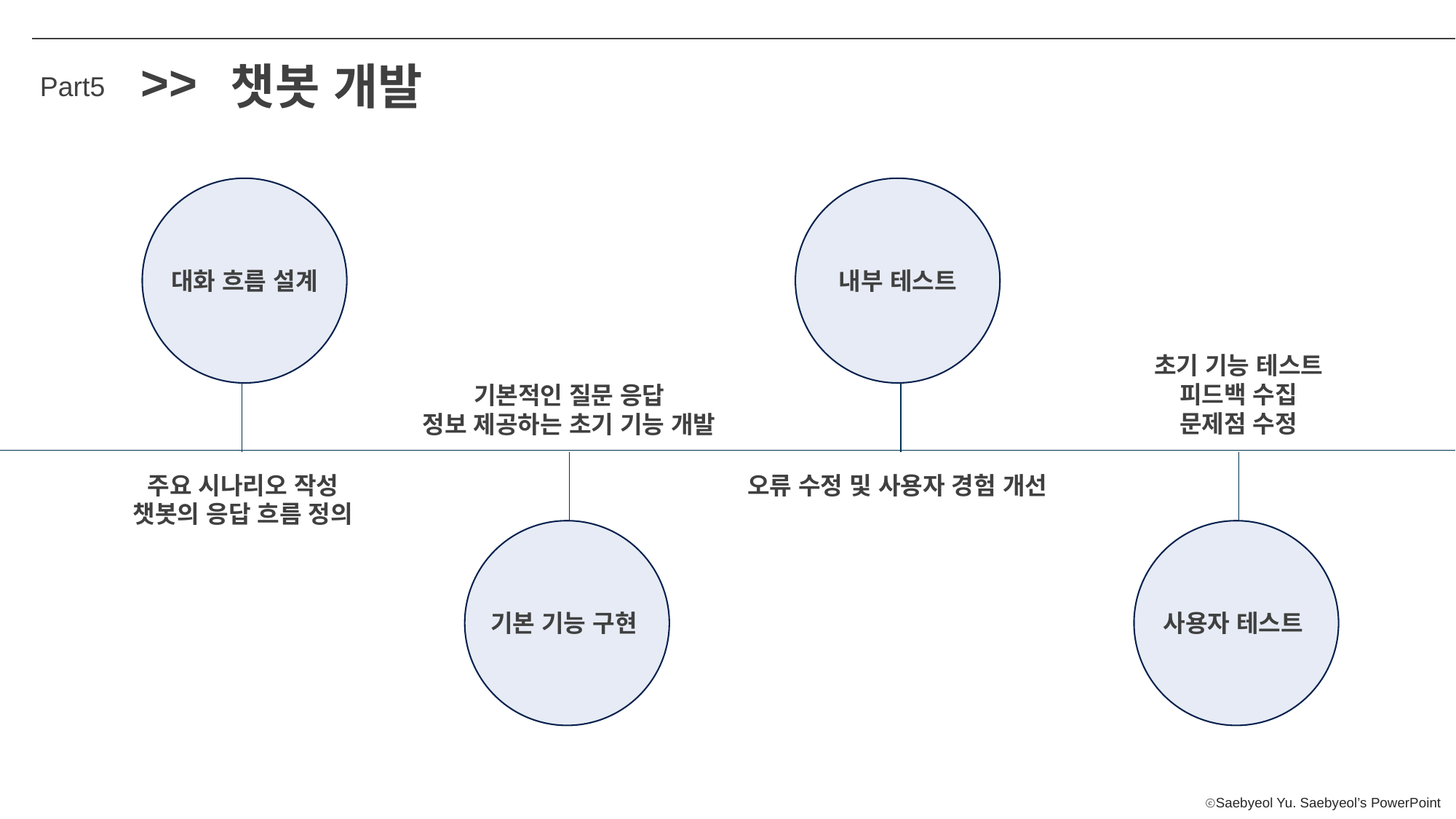

>>
챗봇 개발
Part5

대화 흐름 설계
내부 테스트
초기 기능 테스트
피드백 수집
문제점 수정
기본적인 질문 응답
정보 제공하는 초기 기능 개발
주요 시나리오 작성
챗봇의 응답 흐름 정의
오류 수정 및 사용자 경험 개선

기본 기능 구현
사용자 테스트